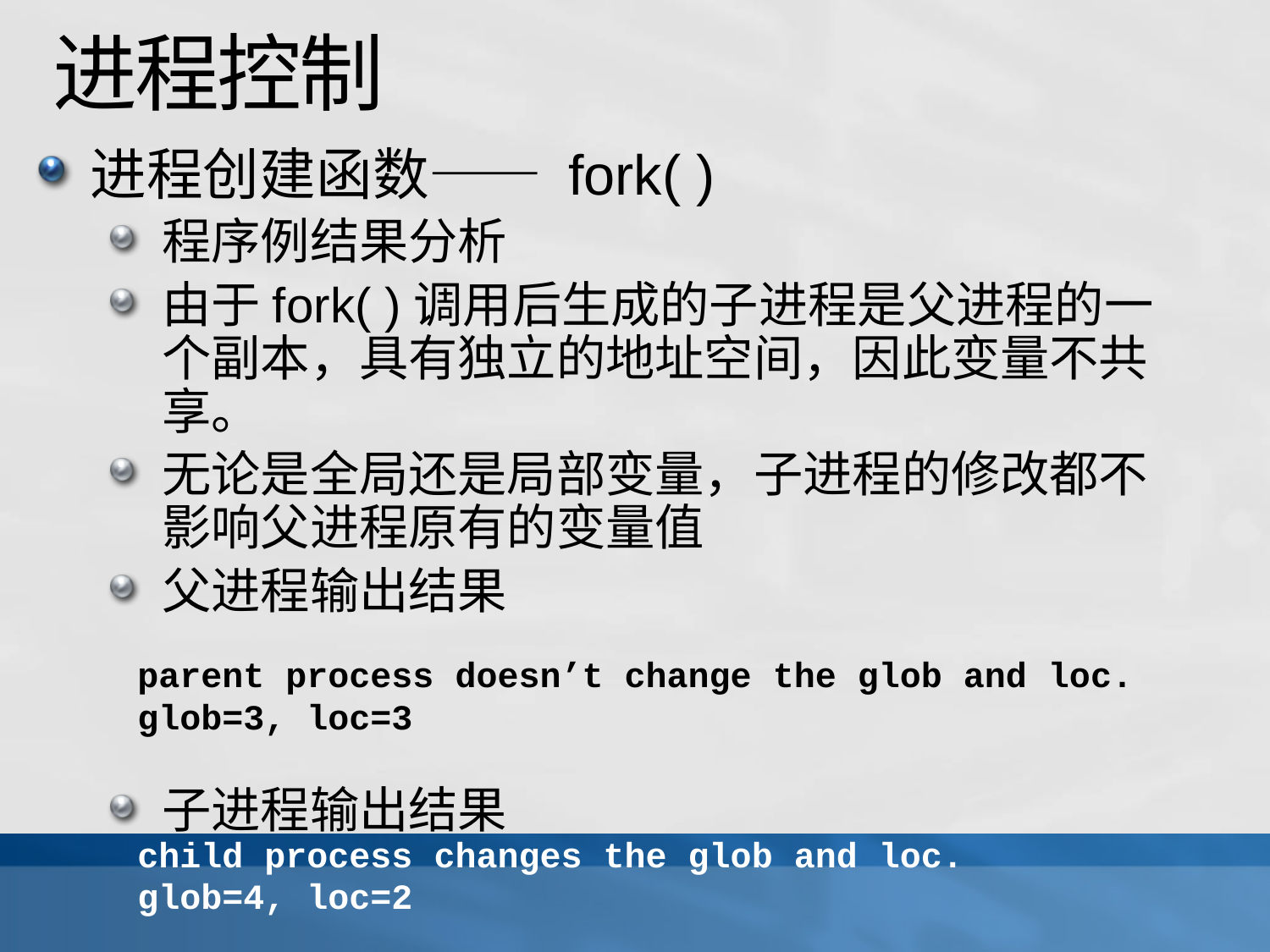

# 进程控制
进程创建函数—— fork( )
程序例结果分析
由于fork( )调用后生成的子进程是父进程的一个副本，具有独立的地址空间，因此变量不共享。
无论是全局还是局部变量，子进程的修改都不影响父进程原有的变量值
父进程输出结果

子进程输出结果

parent process doesn’t change the glob and loc.
glob=3, loc=3
child process changes the glob and loc.
glob=4, loc=2